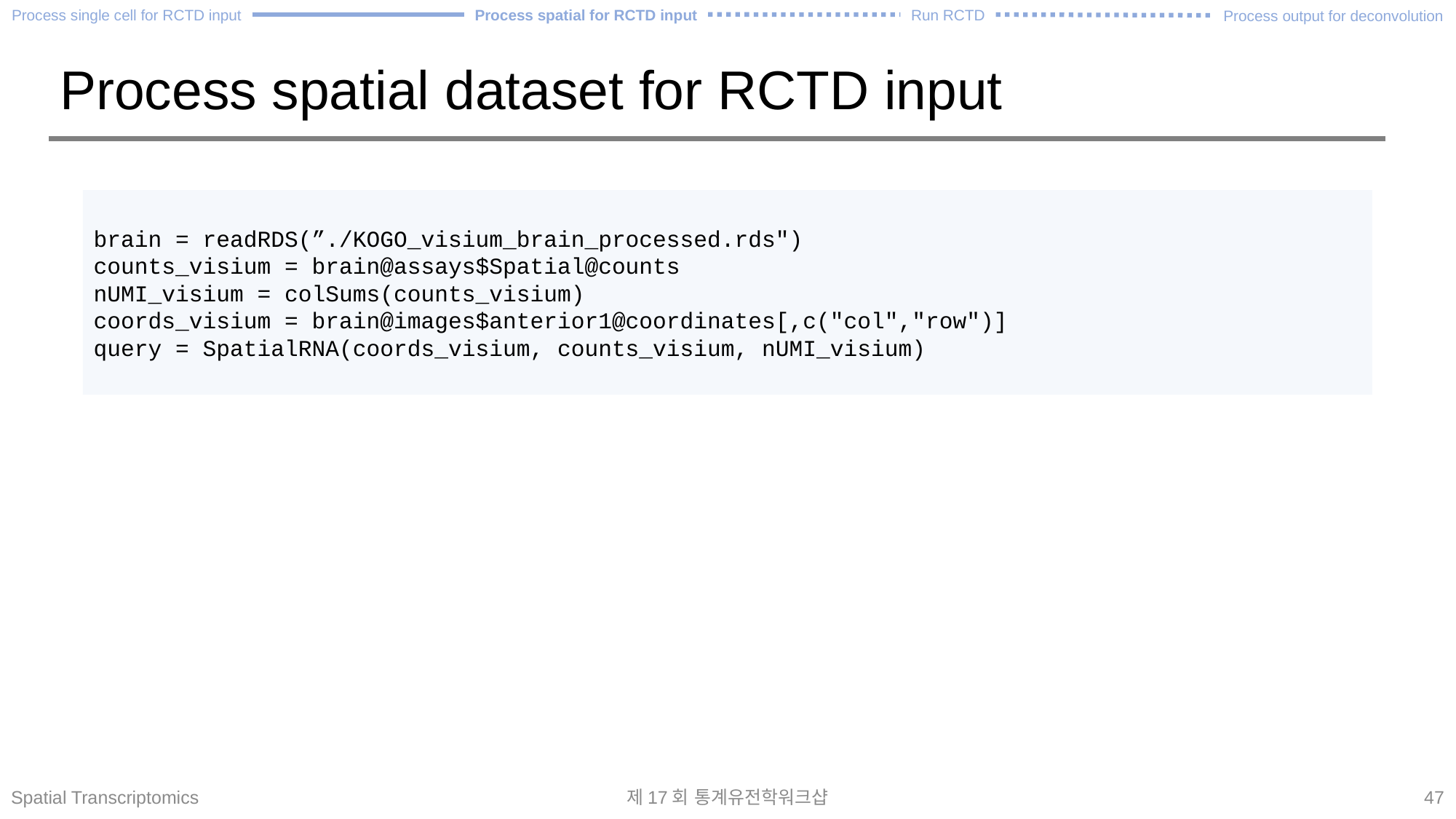

Process spatial for RCTD input
Process single cell for RCTD input
Run RCTD
Process output for deconvolution
# Process spatial dataset for RCTD input
brain = readRDS(”./KOGO_visium_brain_processed.rds")
counts_visium = brain@assays$Spatial@counts
nUMI_visium = colSums(counts_visium)
coords_visium = brain@images$anterior1@coordinates[,c("col","row")]
query = SpatialRNA(coords_visium, counts_visium, nUMI_visium)
Spatial Transcriptomics
제17회 통계유전학워크샵
47